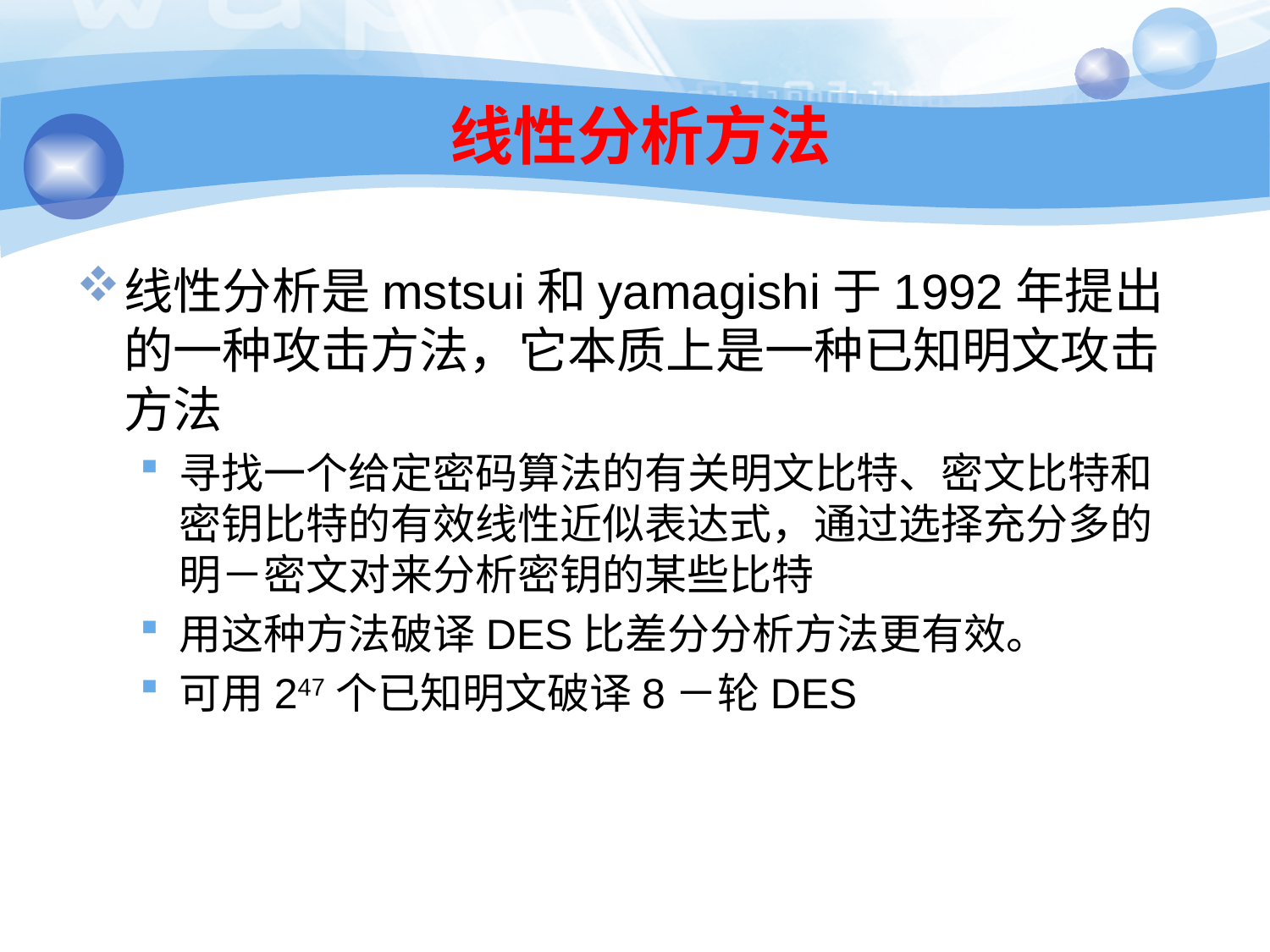

# 线性分析方法
线性分析是mstsui和yamagishi于1992年提出的一种攻击方法，它本质上是一种已知明文攻击方法
寻找一个给定密码算法的有关明文比特、密文比特和密钥比特的有效线性近似表达式，通过选择充分多的明－密文对来分析密钥的某些比特
用这种方法破译DES比差分分析方法更有效。
可用247个已知明文破译8－轮DES